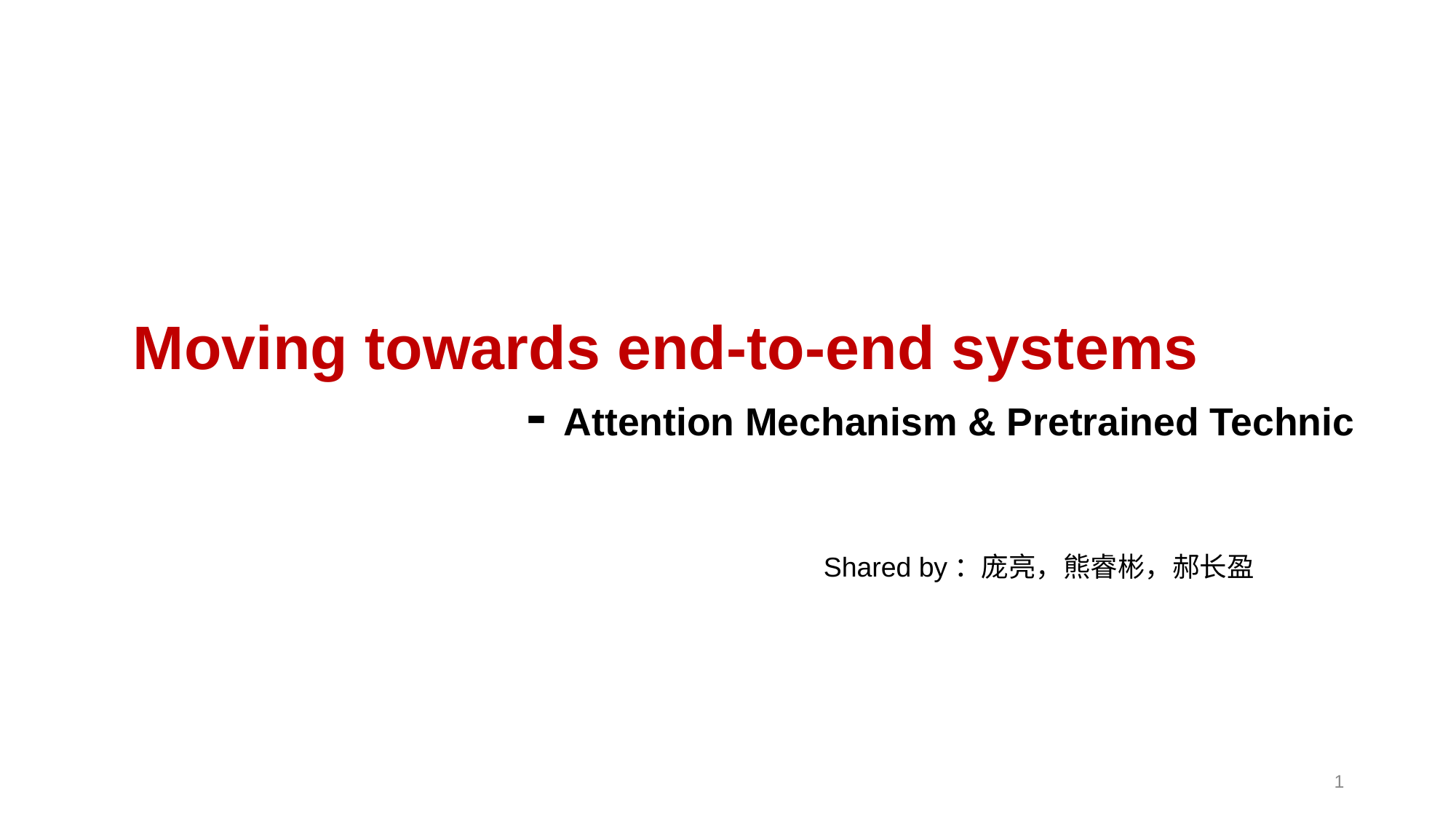

# Moving towards end-to-end systems - Attention Mechanism & Pretrained Technic
Shared by：庞亮，熊睿彬，郝长盈
1